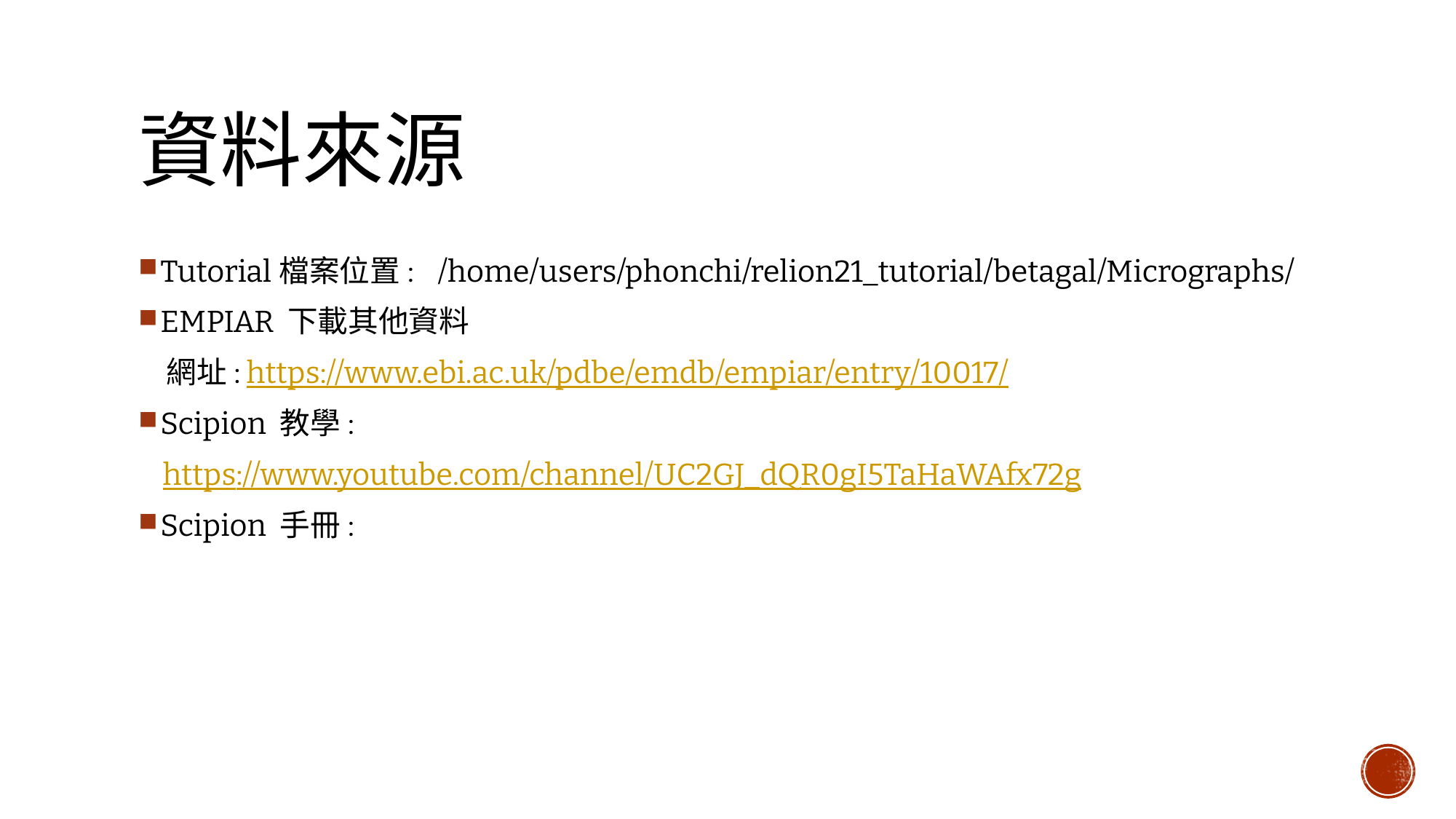

# 資料來源
Tutorial檔案位置:    /home/users/phonchi/relion21_tutorial/betagal/Micrographs/
EMPIAR 下載其他資料
   網址: https://www.ebi.ac.uk/pdbe/emdb/empiar/entry/10017/
Scipion 教學:
    https://www.youtube.com/channel/UC2GJ_dQR0gI5TaHaWAfx72g
Scipion 手冊: